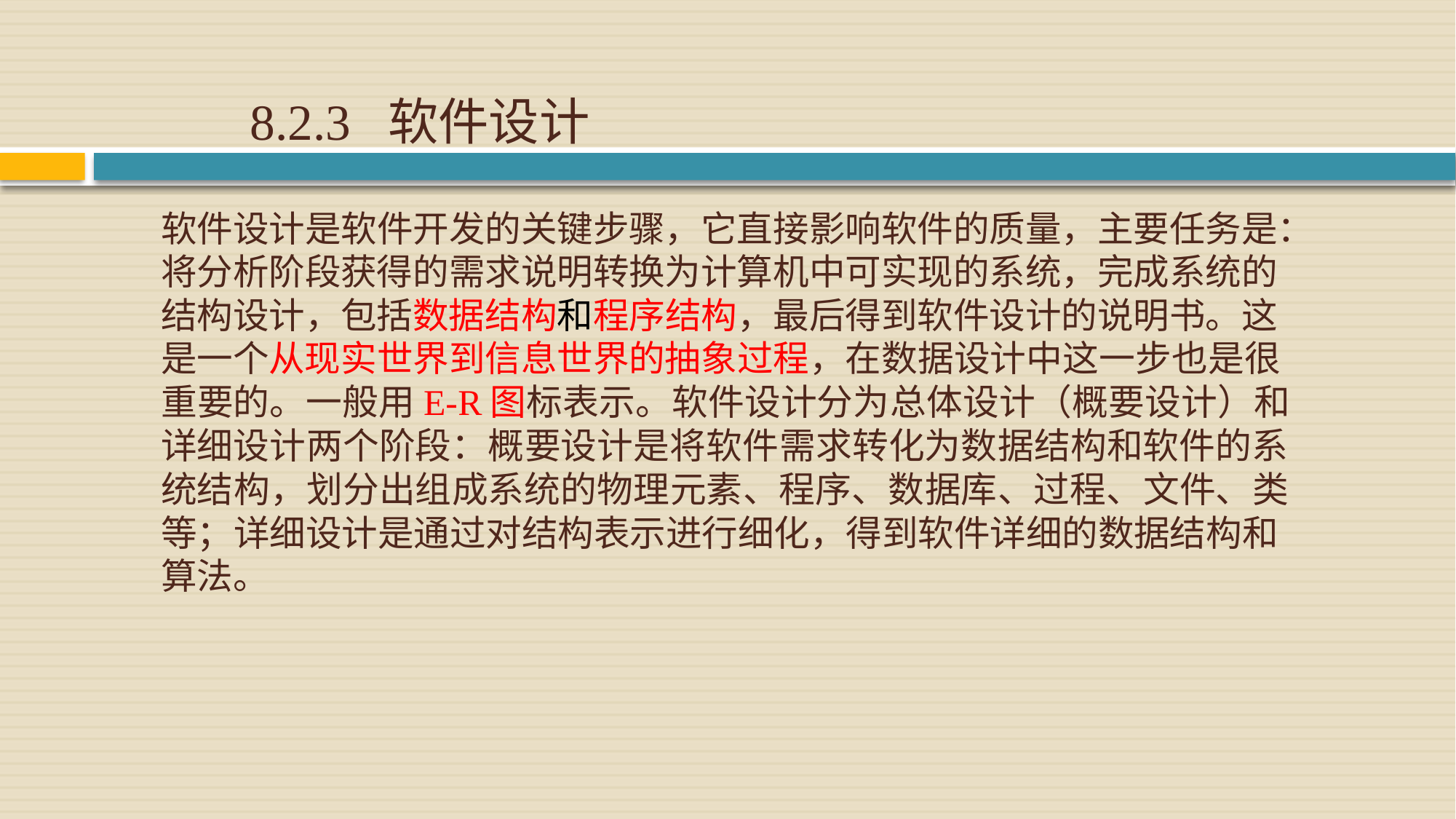

8.2.3  软件设计
# 软件设计是软件开发的关键步骤，它直接影响软件的质量，主要任务是：将分析阶段获得的需求说明转换为计算机中可实现的系统，完成系统的结构设计，包括数据结构和程序结构，最后得到软件设计的说明书。这是一个从现实世界到信息世界的抽象过程，在数据设计中这一步也是很重要的。一般用E-R图标表示。软件设计分为总体设计（概要设计）和详细设计两个阶段：概要设计是将软件需求转化为数据结构和软件的系统结构，划分出组成系统的物理元素、程序、数据库、过程、文件、类等；详细设计是通过对结构表示进行细化，得到软件详细的数据结构和算法。